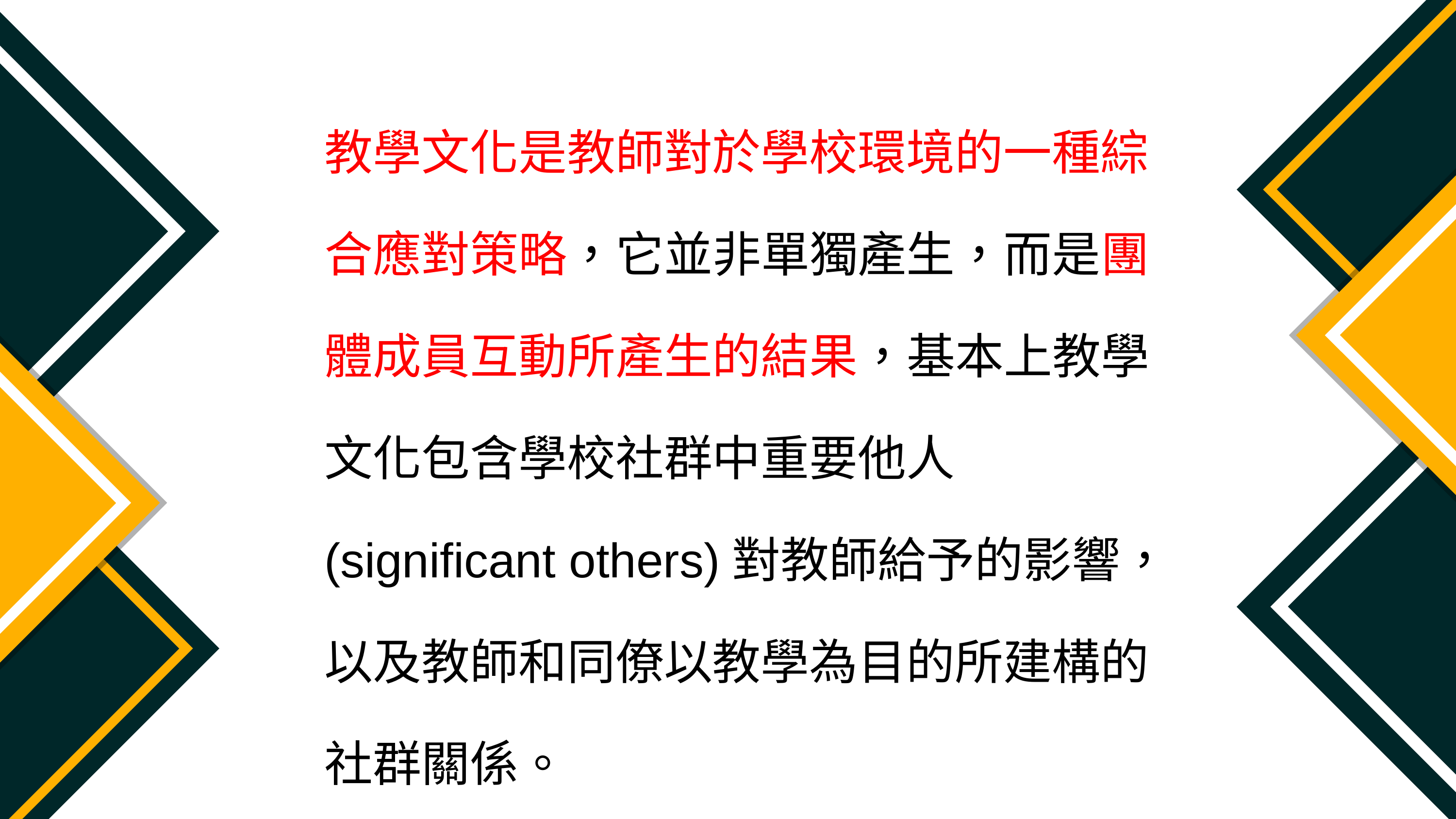

教學文化是教師對於學校環境的一種綜合應對策略，它並非單獨產生，而是團體成員互動所產生的結果，基本上教學文化包含學校社群中重要他人(significant others)對教師給予的影響，以及教師和同僚以教學為目的所建構的社群關係。